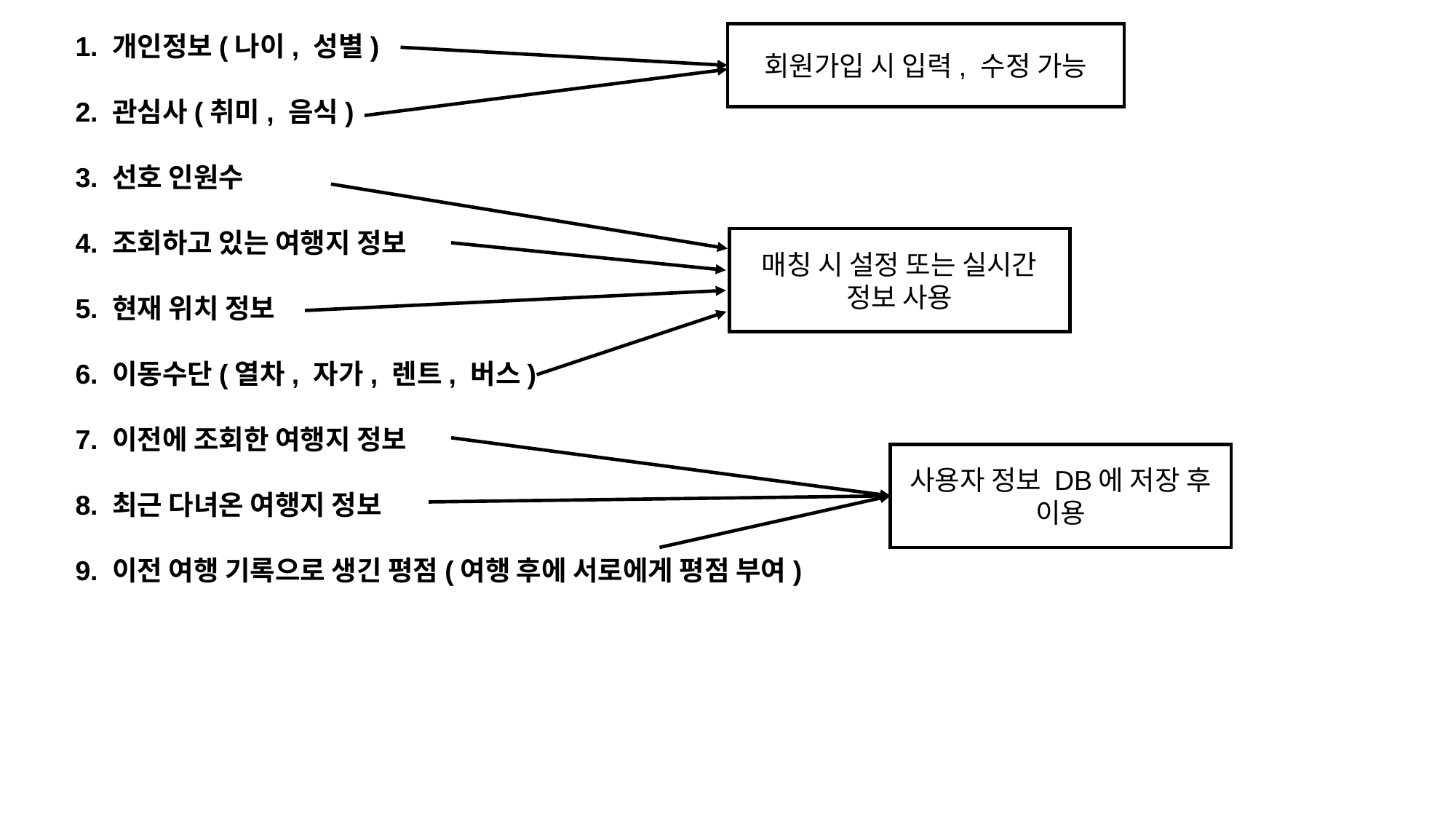

회원가입 시 입력, 수정 가능
1. 개인정보(나이, 성별)

2. 관심사(취미, 음식)

3. 선호 인원수

4. 조회하고 있는 여행지 정보

5. 현재 위치 정보

6. 이동수단(열차, 자가, 렌트, 버스)

7. 이전에 조회한 여행지 정보

8. 최근 다녀온 여행지 정보

9. 이전 여행 기록으로 생긴 평점(여행 후에 서로에게 평점 부여)

매칭 시 설정 또는 실시간 정보 사용

사용자 정보 DB에 저장 후 이용